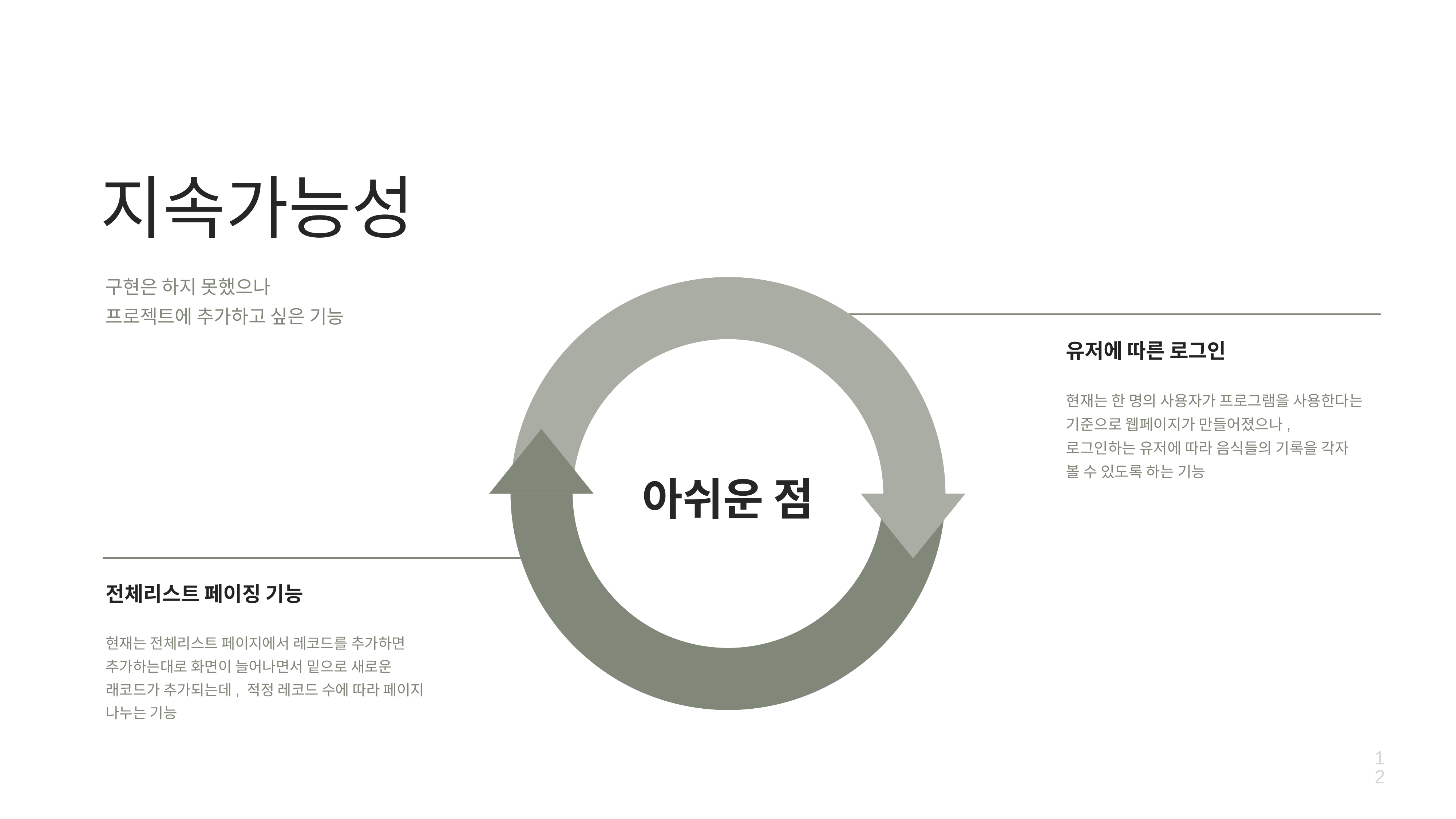

# 지속가능성
구현은 하지 못했으나
프로젝트에 추가하고 싶은 기능

유저에 따른 로그인
현재는 한 명의 사용자가 프로그램을 사용한다는 기준으로 웹페이지가 만들어졌으나, 로그인하는 유저에 따라 음식들의 기록을 각자 볼 수 있도록 하는 기능

아쉬운 점

전체리스트 페이징 기능
현재는 전체리스트 페이지에서 레코드를 추가하면 추가하는대로 화면이 늘어나면서 밑으로 새로운
래코드가 추가되는데, 적정 레코드 수에 따라 페이지
나누는 기능
12